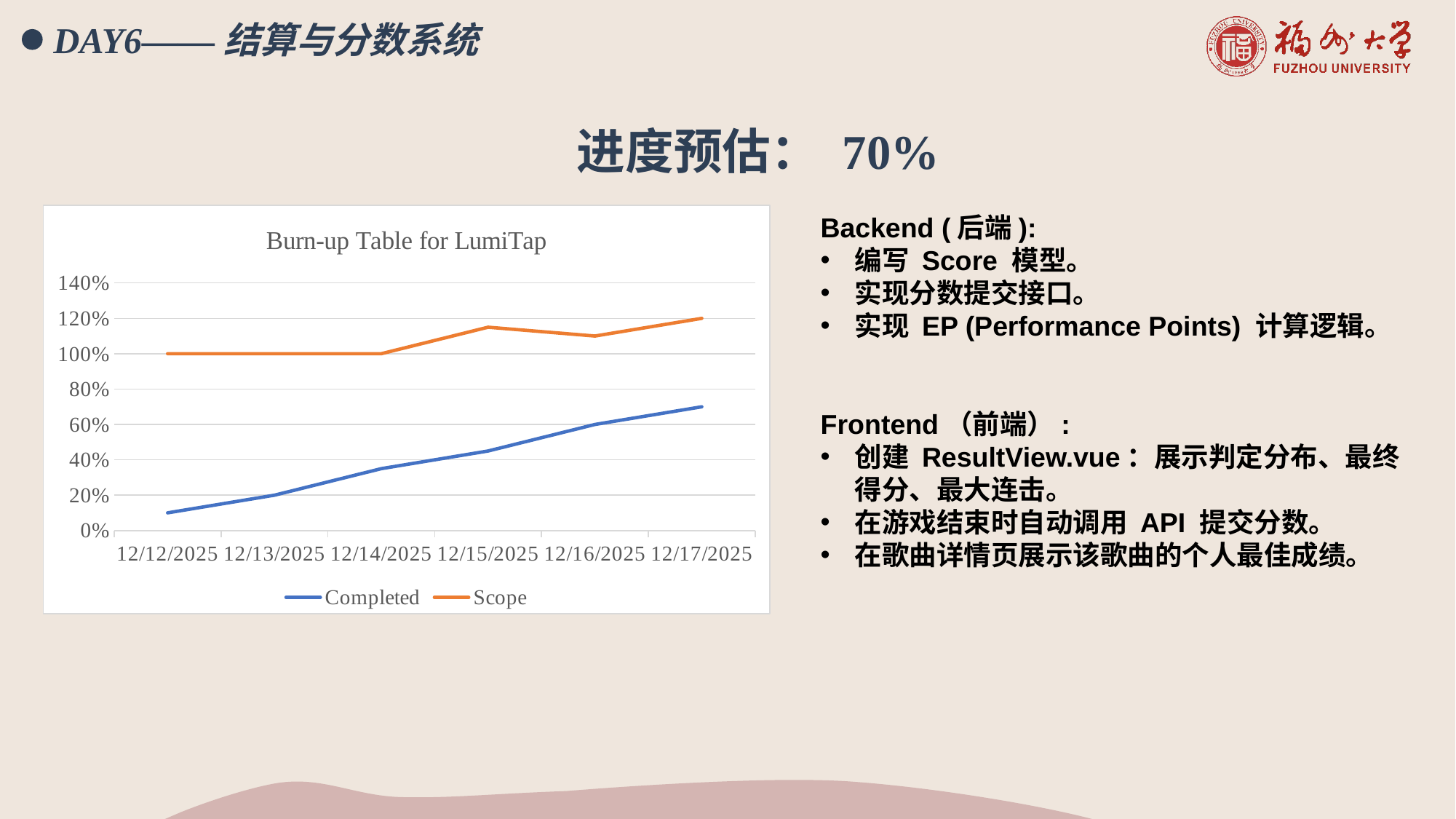

DAY6——结算与分数系统

进度预估： 70%

### Chart: Burn-up Table for LumiTap

| Category | Completed | Scope |
|---|---|---|
| 46003 | 0.1 | 1.0 |
| 46004 | 0.2 | 1.0 |
| 46005 | 0.35 | 1.0 |
| 46006 | 0.45 | 1.15 |
| 46007 | 0.6 | 1.1 |
| 46008 | 0.7 | 1.2 |
Backend (后端):
编写 Score 模型。
实现分数提交接口。
实现 EP (Performance Points) 计算逻辑。

Frontend（前端）:
创建 ResultView.vue：展示判定分布、最终得分、最大连击。
在游戏结束时自动调用 API 提交分数。
在歌曲详情页展示该歌曲的个人最佳成绩。